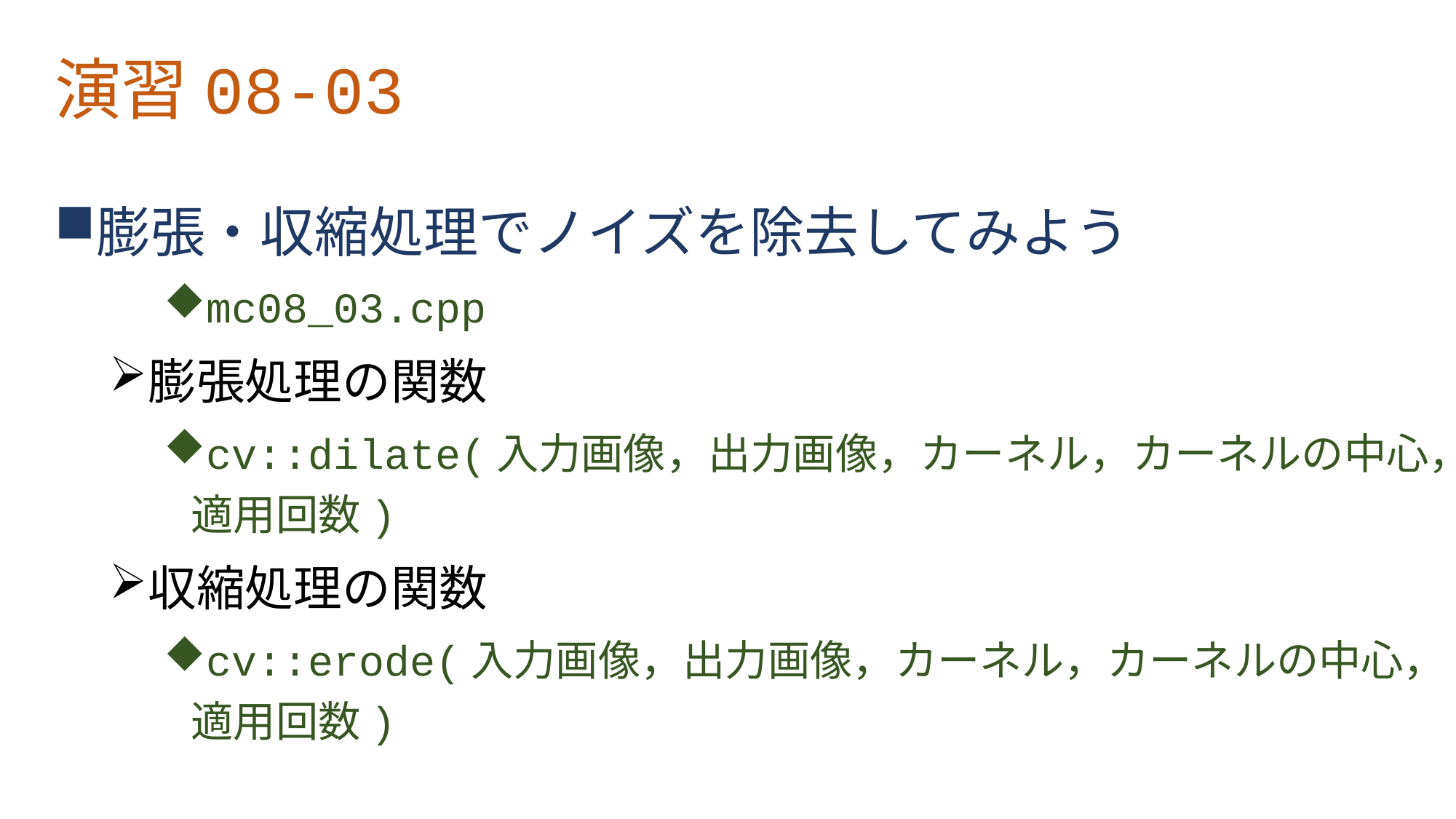

# 演習08-03
膨張・収縮処理でノイズを除去してみよう
mc08_03.cpp
膨張処理の関数
cv::dilate(入力画像，出力画像，カーネル，カーネルの中心，適用回数)
収縮処理の関数
cv::erode(入力画像，出力画像，カーネル，カーネルの中心，適用回数)